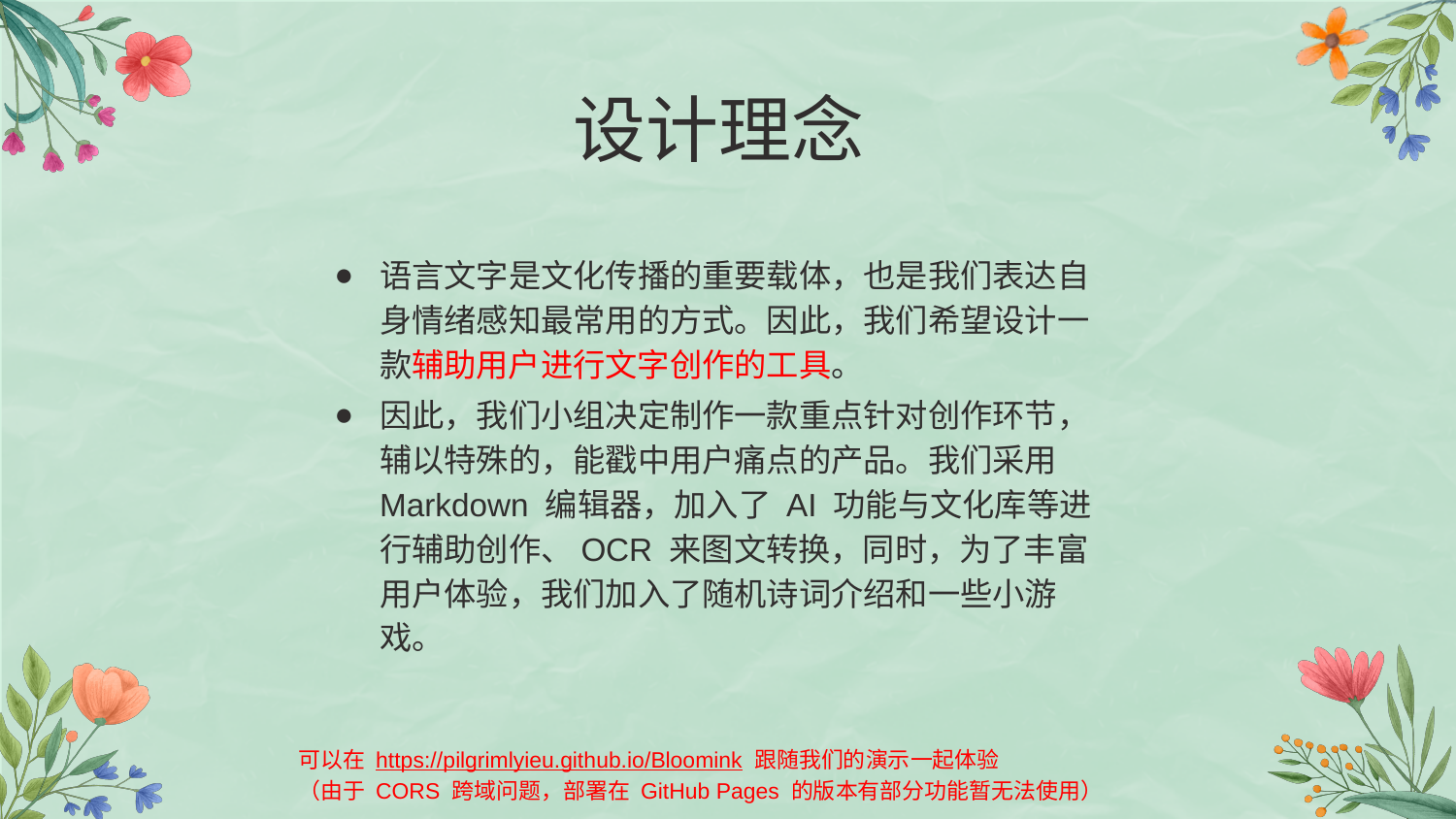

# 设计理念
语言文字是文化传播的重要载体，也是我们表达自身情绪感知最常用的方式。因此，我们希望设计一款辅助用户进行文字创作的工具。
因此，我们小组决定制作一款重点针对创作环节，辅以特殊的，能戳中用户痛点的产品。我们采用 Markdown 编辑器，加入了 AI 功能与文化库等进行辅助创作、OCR 来图文转换，同时，为了丰富用户体验，我们加入了随机诗词介绍和一些小游戏。
可以在 https://pilgrimlyieu.github.io/Bloomink 跟随我们的演示一起体验
（由于 CORS 跨域问题，部署在 GitHub Pages 的版本有部分功能暂无法使用）